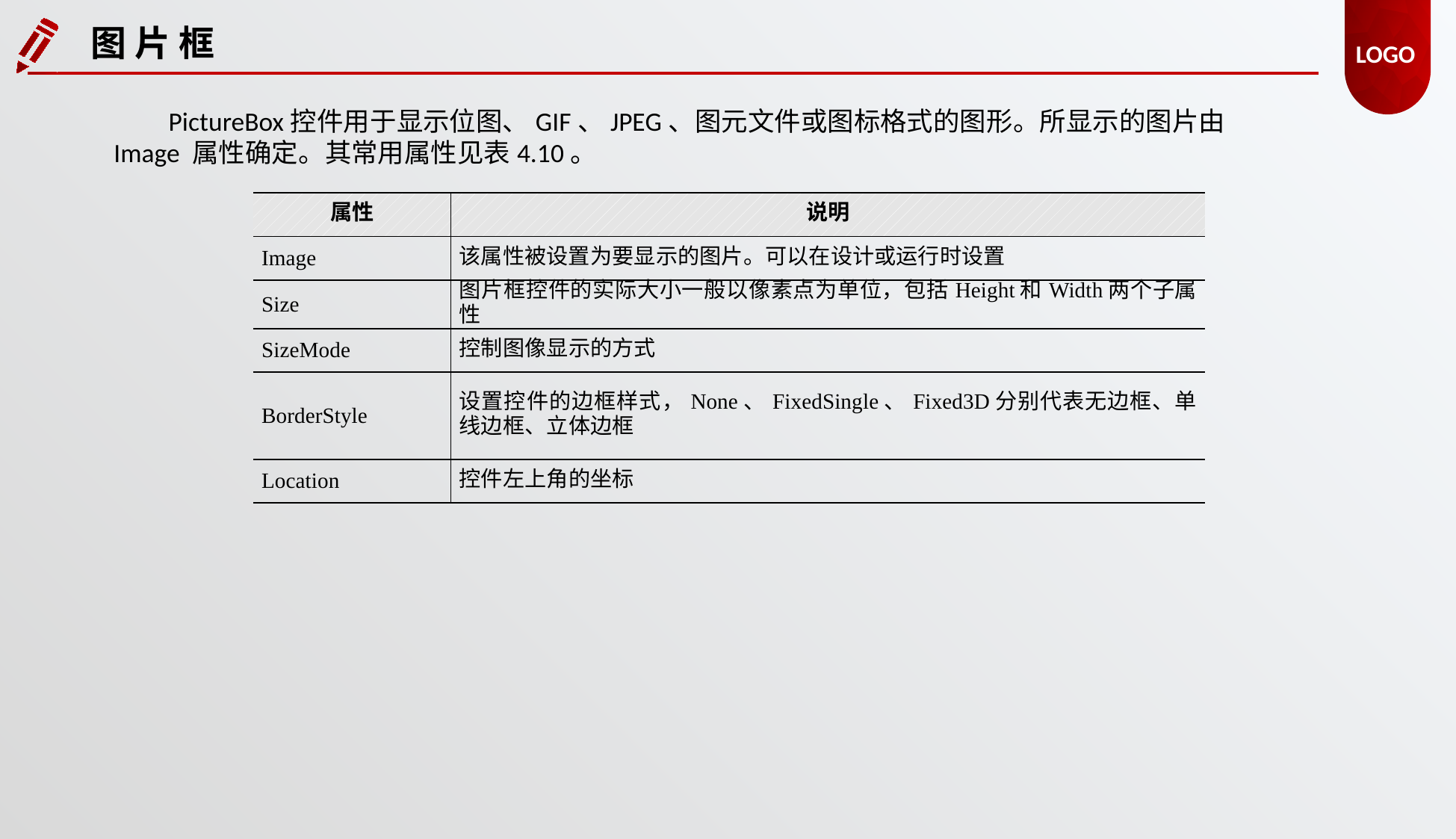

图 片 框
PictureBox控件用于显示位图、GIF、JPEG、图元文件或图标格式的图形。所显示的图片由 Image 属性确定。其常用属性见表4.10。
| 属性 | 说明 |
| --- | --- |
| Image | 该属性被设置为要显示的图片。可以在设计或运行时设置 |
| Size | 图片框控件的实际大小一般以像素点为单位，包括Height和Width两个子属性 |
| SizeMode | 控制图像显示的方式 |
| BorderStyle | 设置控件的边框样式，None、FixedSingle、Fixed3D分别代表无边框、单线边框、立体边框 |
| Location | 控件左上角的坐标 |